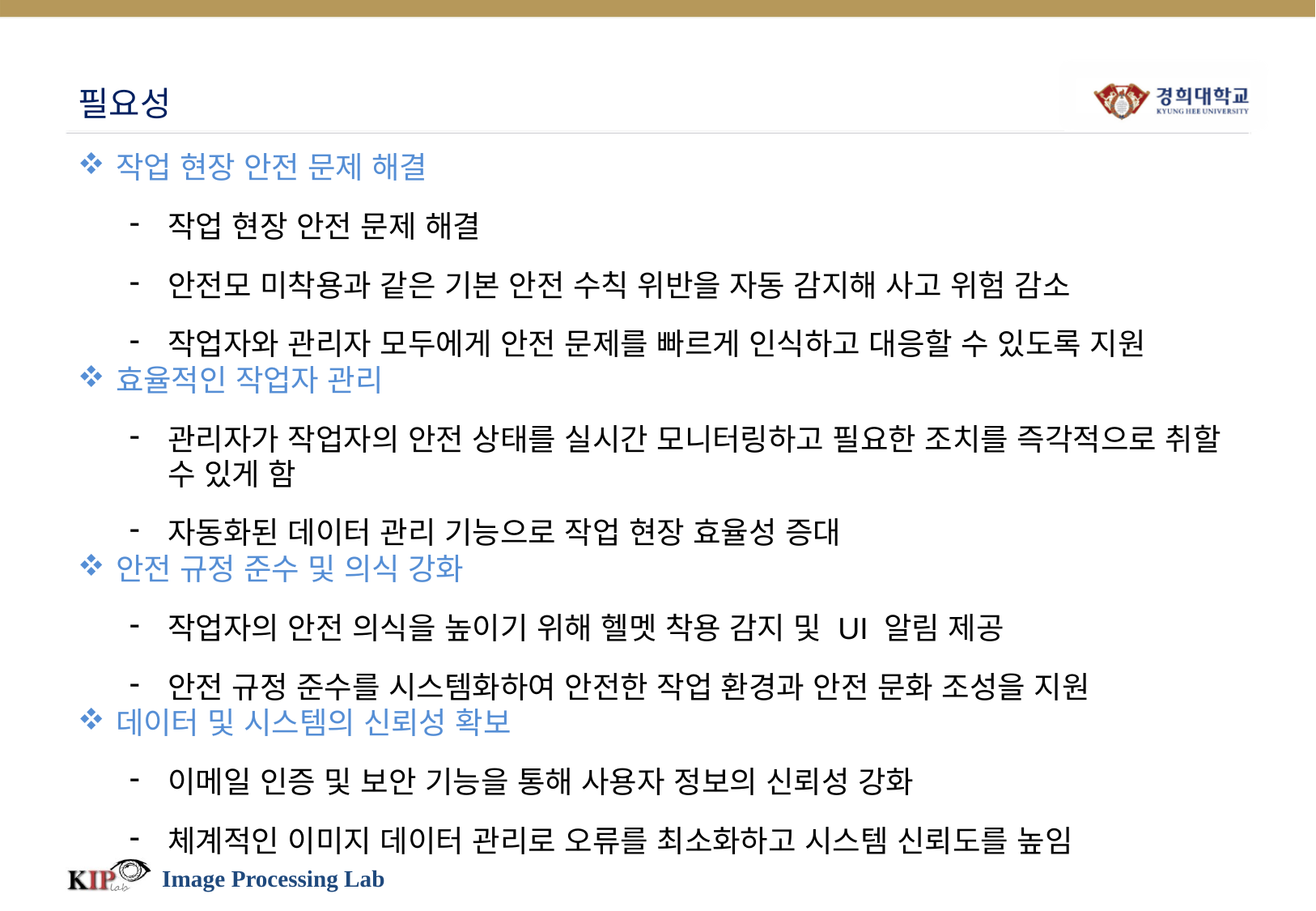

# 필요성
작업 현장 안전 문제 해결
작업 현장 안전 문제 해결
안전모 미착용과 같은 기본 안전 수칙 위반을 자동 감지해 사고 위험 감소
작업자와 관리자 모두에게 안전 문제를 빠르게 인식하고 대응할 수 있도록 지원
효율적인 작업자 관리
관리자가 작업자의 안전 상태를 실시간 모니터링하고 필요한 조치를 즉각적으로 취할 수 있게 함
자동화된 데이터 관리 기능으로 작업 현장 효율성 증대
안전 규정 준수 및 의식 강화
작업자의 안전 의식을 높이기 위해 헬멧 착용 감지 및 UI 알림 제공
안전 규정 준수를 시스템화하여 안전한 작업 환경과 안전 문화 조성을 지원
데이터 및 시스템의 신뢰성 확보
이메일 인증 및 보안 기능을 통해 사용자 정보의 신뢰성 강화
체계적인 이미지 데이터 관리로 오류를 최소화하고 시스템 신뢰도를 높임
Image Processing Lab